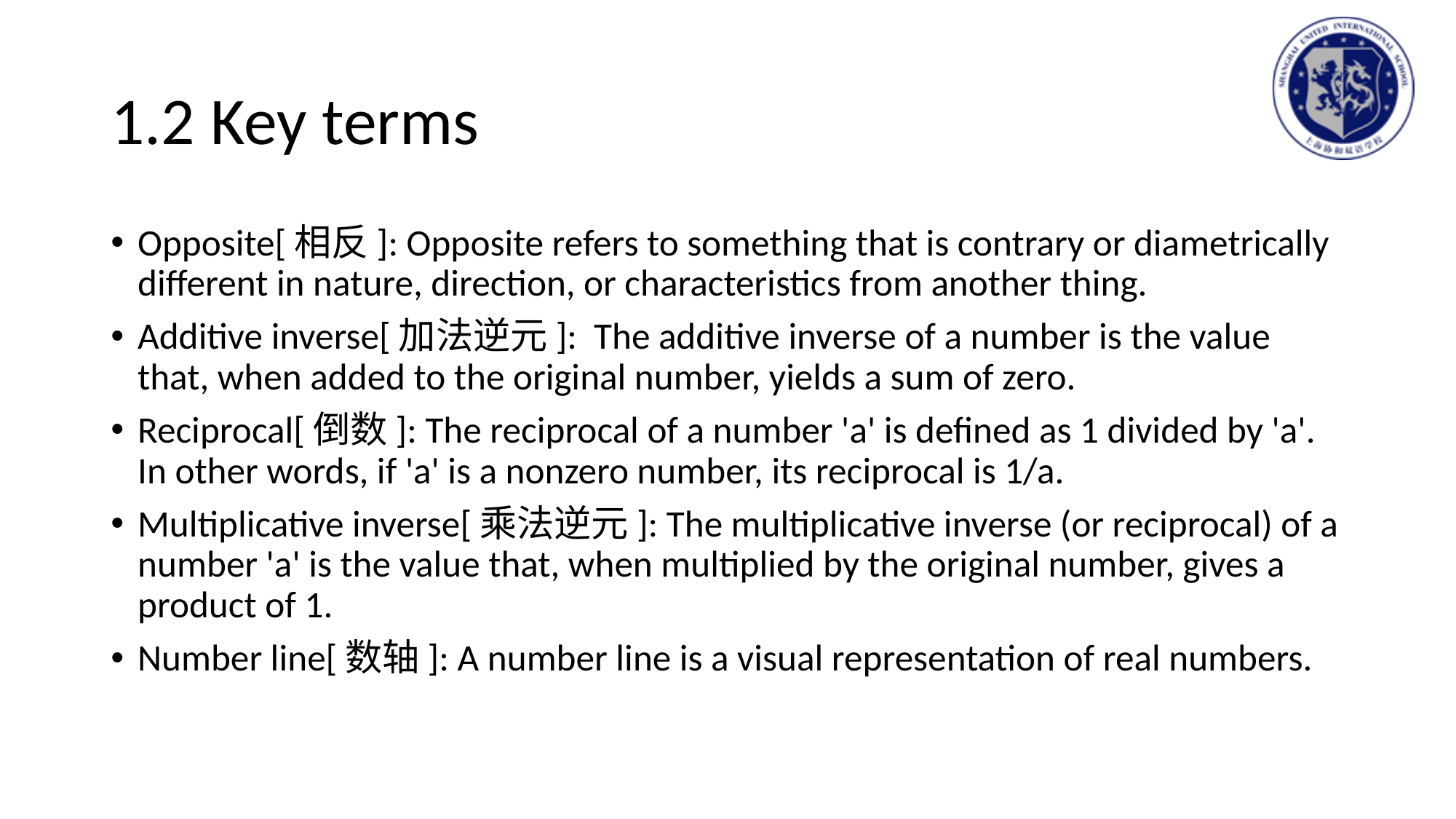

# 1.2 Key terms
Opposite[相反]: Opposite refers to something that is contrary or diametrically different in nature, direction, or characteristics from another thing.
Additive inverse[加法逆元]:  The additive inverse of a number is the value that, when added to the original number, yields a sum of zero.
Reciprocal[倒数]: The reciprocal of a number 'a' is defined as 1 divided by 'a'. In other words, if 'a' is a nonzero number, its reciprocal is 1/a.
Multiplicative inverse[乘法逆元]: The multiplicative inverse (or reciprocal) of a number 'a' is the value that, when multiplied by the original number, gives a product of 1.
Number line[数轴]: A number line is a visual representation of real numbers.